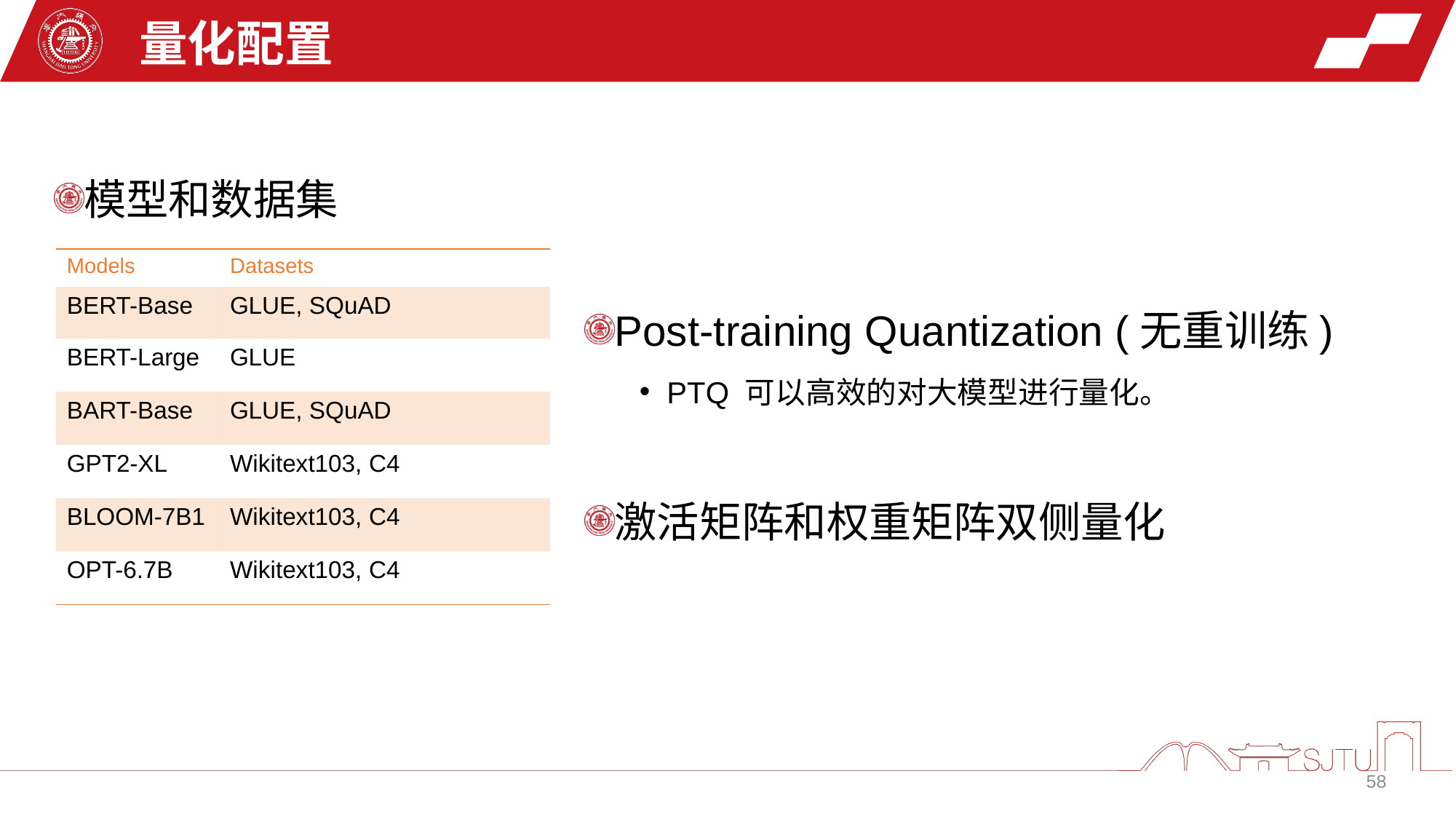

量化配置
模型和数据集
| Models | Datasets |
| --- | --- |
| BERT-Base | GLUE, SQuAD |
| BERT-Large | GLUE |
| BART-Base | GLUE, SQuAD |
| GPT2-XL | Wikitext103, C4 |
| BLOOM-7B1 | Wikitext103, C4 |
| OPT-6.7B | Wikitext103, C4 |
Post-training Quantization (无重训练)
PTQ 可以高效的对大模型进行量化。

激活矩阵和权重矩阵双侧量化
58